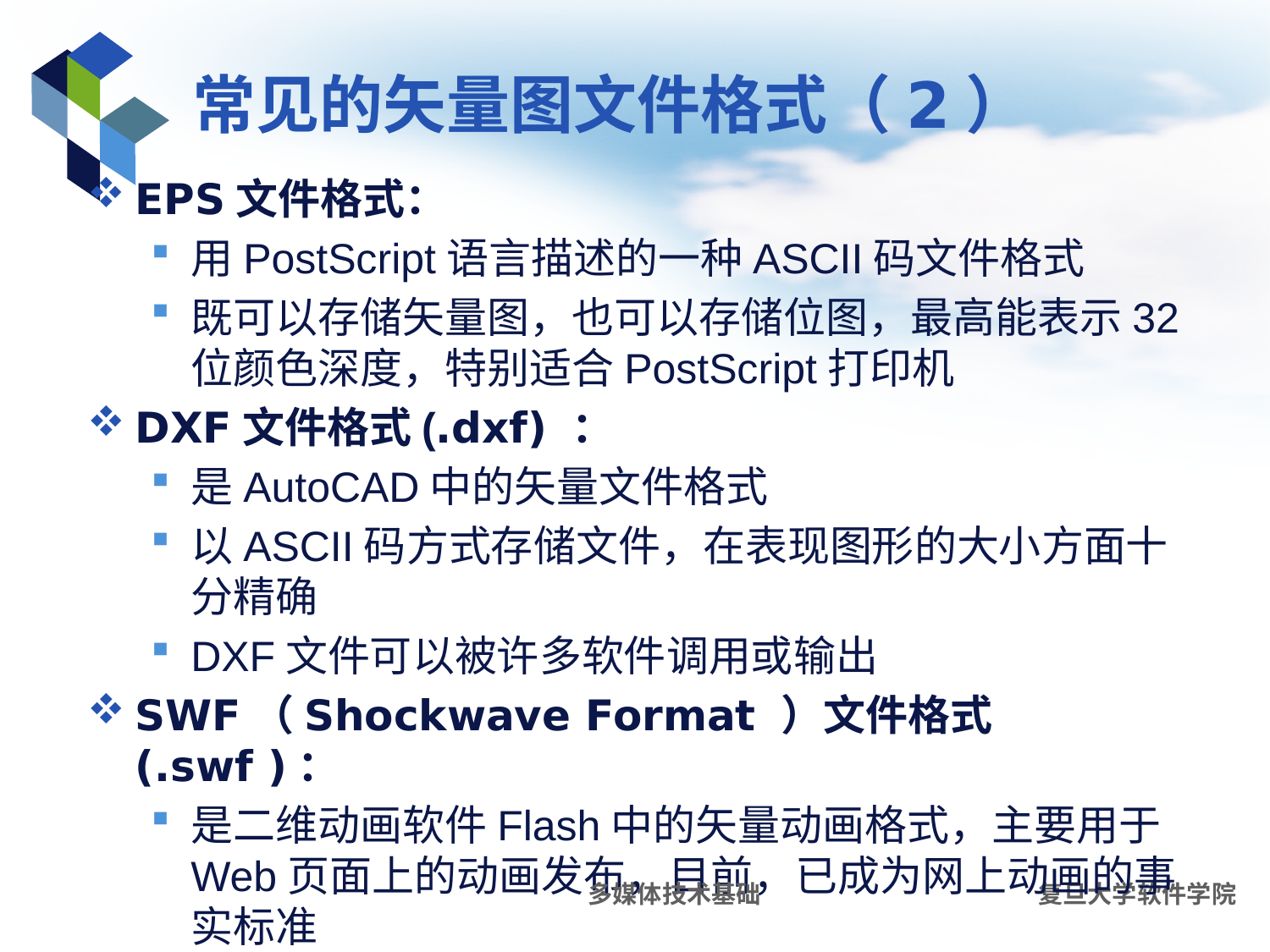

# 常见的矢量图文件格式（2）
EPS文件格式：
用PostScript语言描述的一种ASCII码文件格式
既可以存储矢量图，也可以存储位图，最高能表示32位颜色深度，特别适合PostScript打印机
DXF文件格式(.dxf) ：
是AutoCAD中的矢量文件格式
以ASCII码方式存储文件，在表现图形的大小方面十分精确
DXF文件可以被许多软件调用或输出
SWF（Shockwave Format ）文件格式(.swf )：
是二维动画软件Flash中的矢量动画格式，主要用于Web页面上的动画发布，目前，已成为网上动画的事实标准
多媒体技术基础